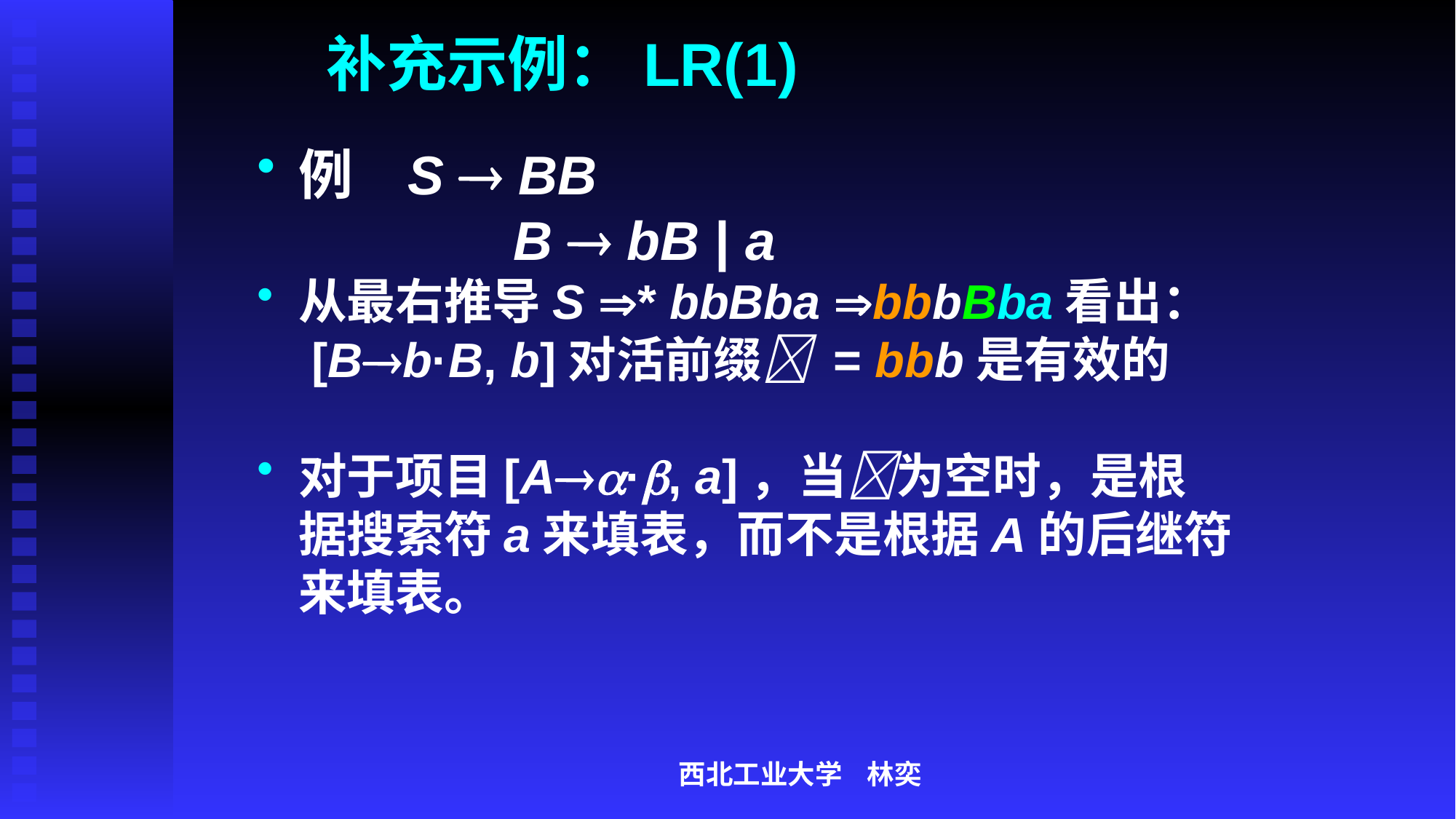

# 补充示例：LR(1)
例 	S → BB
		       B → bB | a
从最右推导S ⇒* bbBba ⇒bbbBba看出：
	 [B→b·B, b]对活前缀γ = bbb是有效的

对于项目[A→α·β, a]，当β为空时，是根据搜索符a来填表，而不是根据A的后继符来填表。

西北工业大学    林奕
112